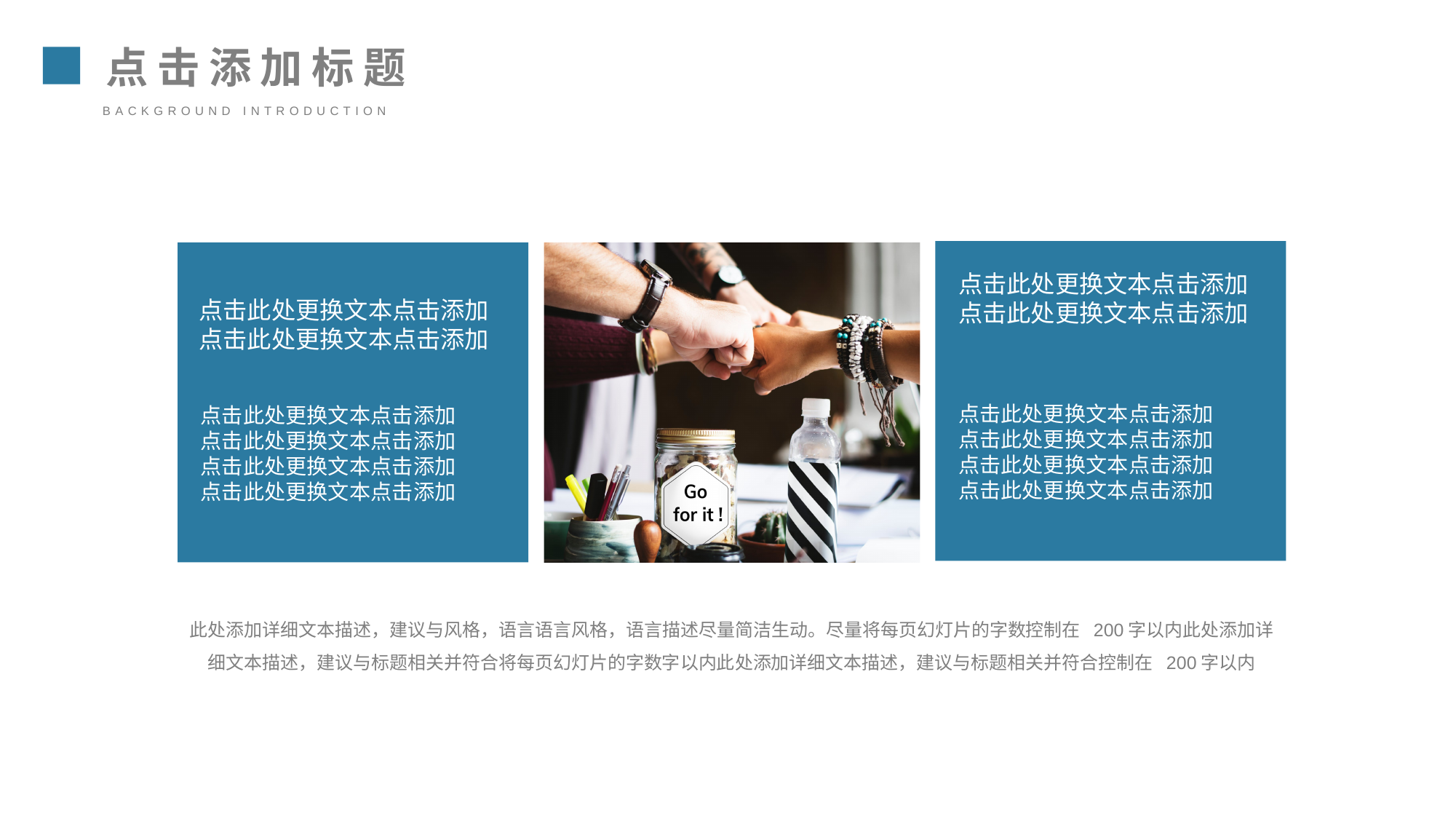

点击添加标题
background introduction

点击此处更换文本点击添加
点击此处更换文本点击添加
点击此处更换文本点击添加
点击此处更换文本点击添加
点击此处更换文本点击添加
点击此处更换文本点击添加
点击此处更换文本点击添加
点击此处更换文本点击添加

点击此处更换文本点击添加
点击此处更换文本点击添加
点击此处更换文本点击添加
点击此处更换文本点击添加

此处添加详细文本描述，建议与风格，语言语言风格，语言描述尽量简洁生动。尽量将每页幻灯片的字数控制在  200字以内此处添加详细文本描述，建议与标题相关并符合将每页幻灯片的字数字以内此处添加详细文本描述，建议与标题相关并符合控制在  200字以内